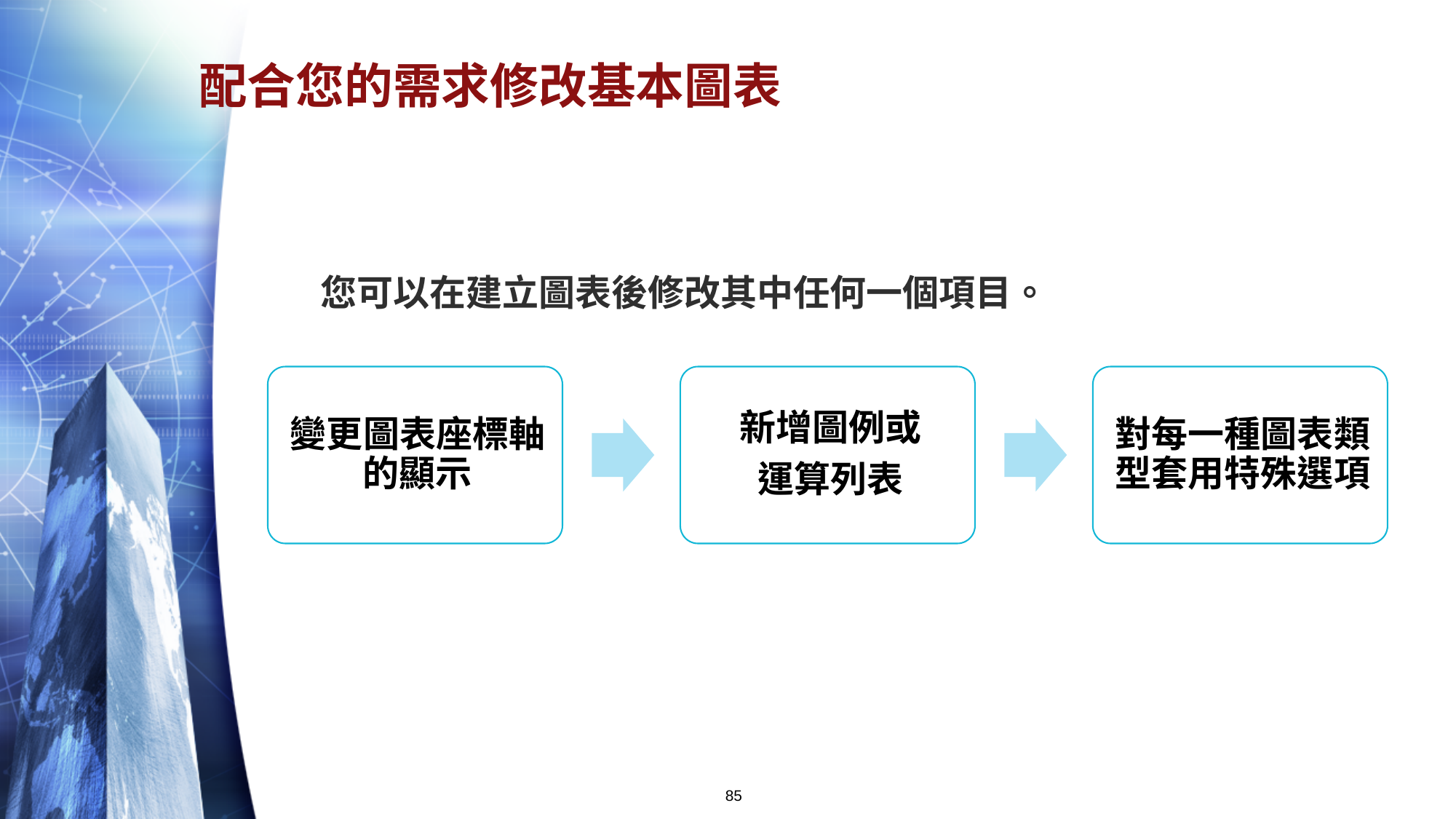

# 配合您的需求修改基本圖表
變更圖表座標軸的顯示

新增圖例或
運算列表

對每一種圖表類型套用特殊選項
您可以在建立圖表後修改其中任何一個項目。
85